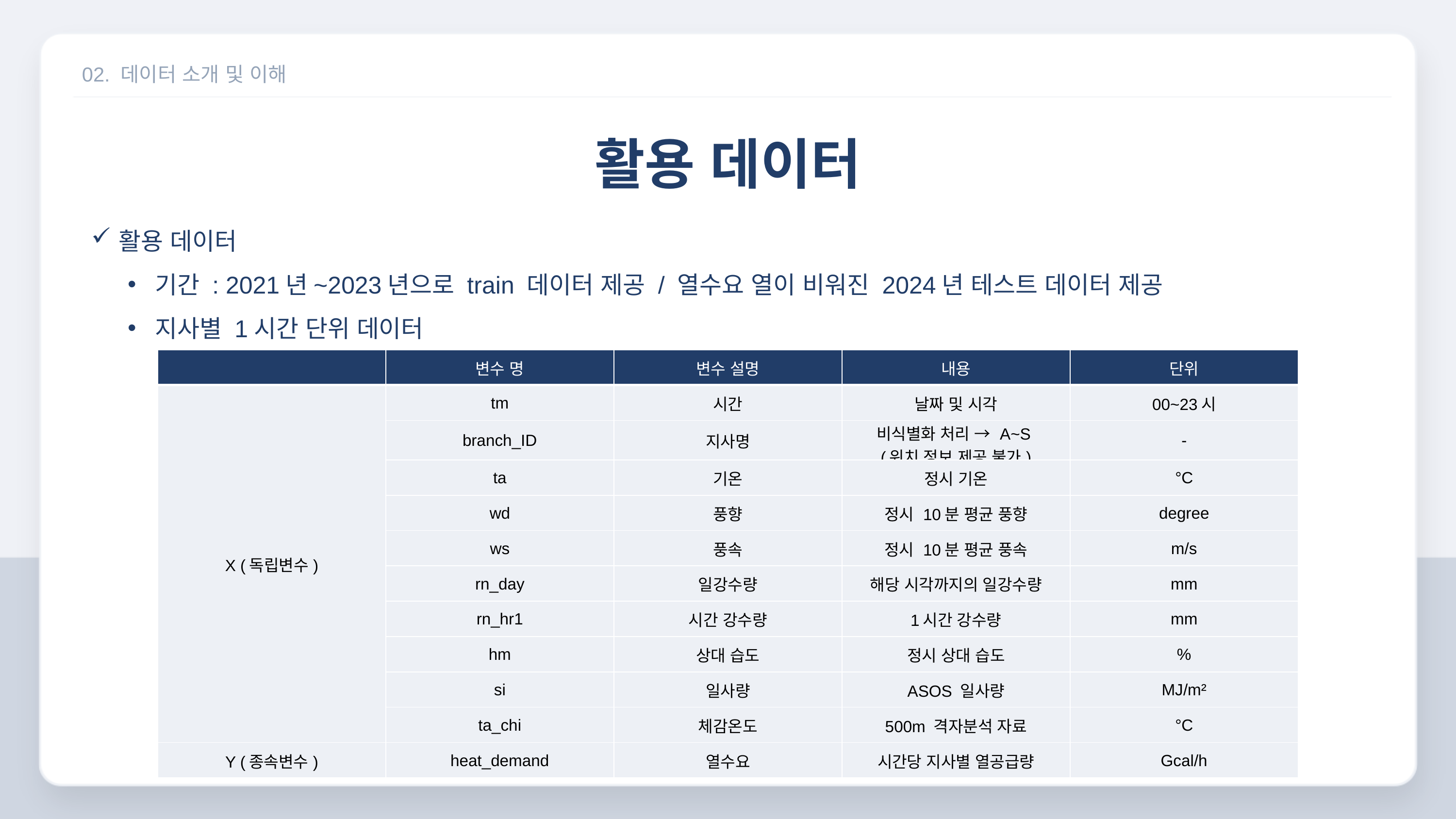

02. 데이터 소개 및 이해
활용 데이터
활용 데이터
기간 : 2021년~2023년으로 train 데이터 제공 / 열수요 열이 비워진 2024년 테스트 데이터 제공
지사별 1시간 단위 데이터
|  | 변수 명 | 변수 설명 | 내용 | 단위 |
| --- | --- | --- | --- | --- |
| X (독립변수) | tm | 시간 | 날짜 및 시각 | 00~23시 |
|  | branch\_ID | 지사명 | 비식별화 처리 → A~S (위치 정보 제공 불가) | - |
|  | ta | 기온 | 정시 기온 | °C |
|  | wd | 풍향 | 정시 10분 평균 풍향 | degree |
|  | ws | 풍속 | 정시 10분 평균 풍속 | m/s |
|  | rn\_day | 일강수량 | 해당 시각까지의 일강수량 | mm |
|  | rn\_hr1 | 시간 강수량 | 1시간 강수량 | mm |
|  | hm | 상대 습도 | 정시 상대 습도 | % |
|  | si | 일사량 | ASOS 일사량 | MJ/m² |
|  | ta\_chi | 체감온도 | 500m 격자분석 자료 | °C |
| Y (종속변수) | heat\_demand | 열수요 | 시간당 지사별 열공급량 | Gcal/h |